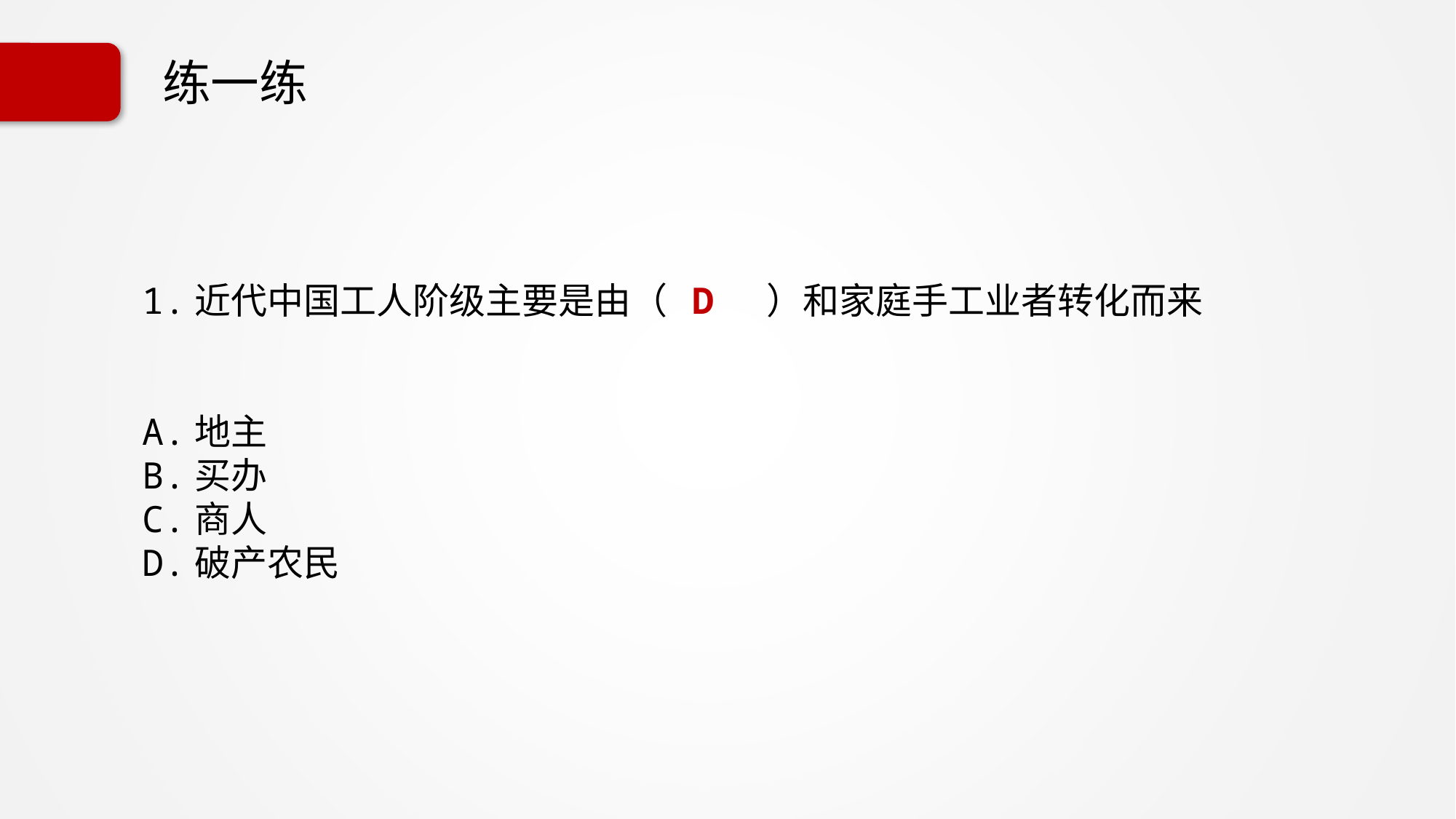

练一练
1.近代中国工人阶级主要是由（  D  ）和家庭手工业者转化而来

A.地主
B.买办
C.商人
D.破产农民